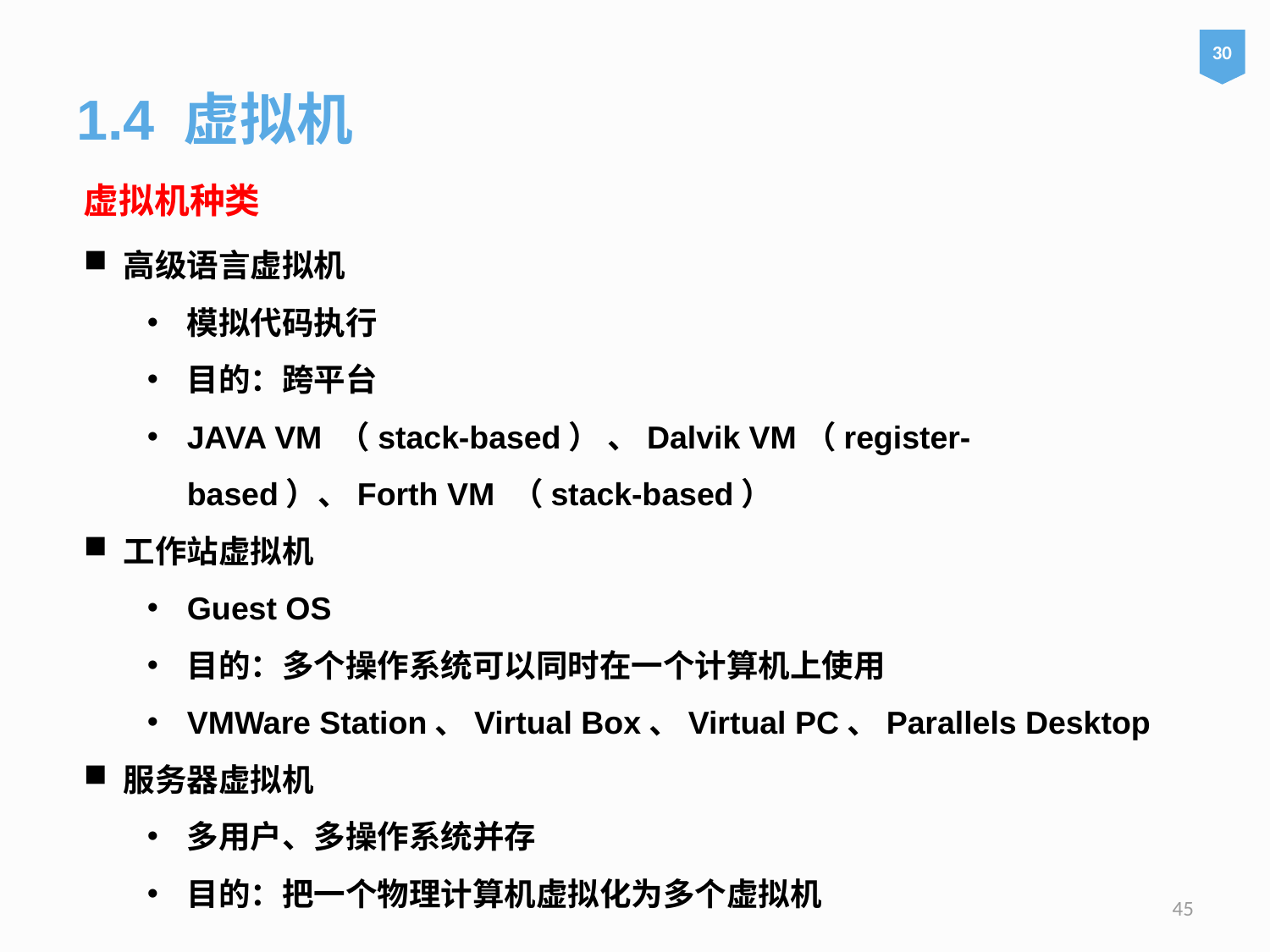

30
1.4 虚拟机
虚拟机种类
高级语言虚拟机
模拟代码执行
目的：跨平台
JAVA VM （stack-based） 、Dalvik VM（register-based）、Forth VM （stack-based）
工作站虚拟机
Guest OS
目的：多个操作系统可以同时在一个计算机上使用
VMWare Station、Virtual Box、Virtual PC、Parallels Desktop
服务器虚拟机
多用户、多操作系统并存
目的：把一个物理计算机虚拟化为多个虚拟机
45